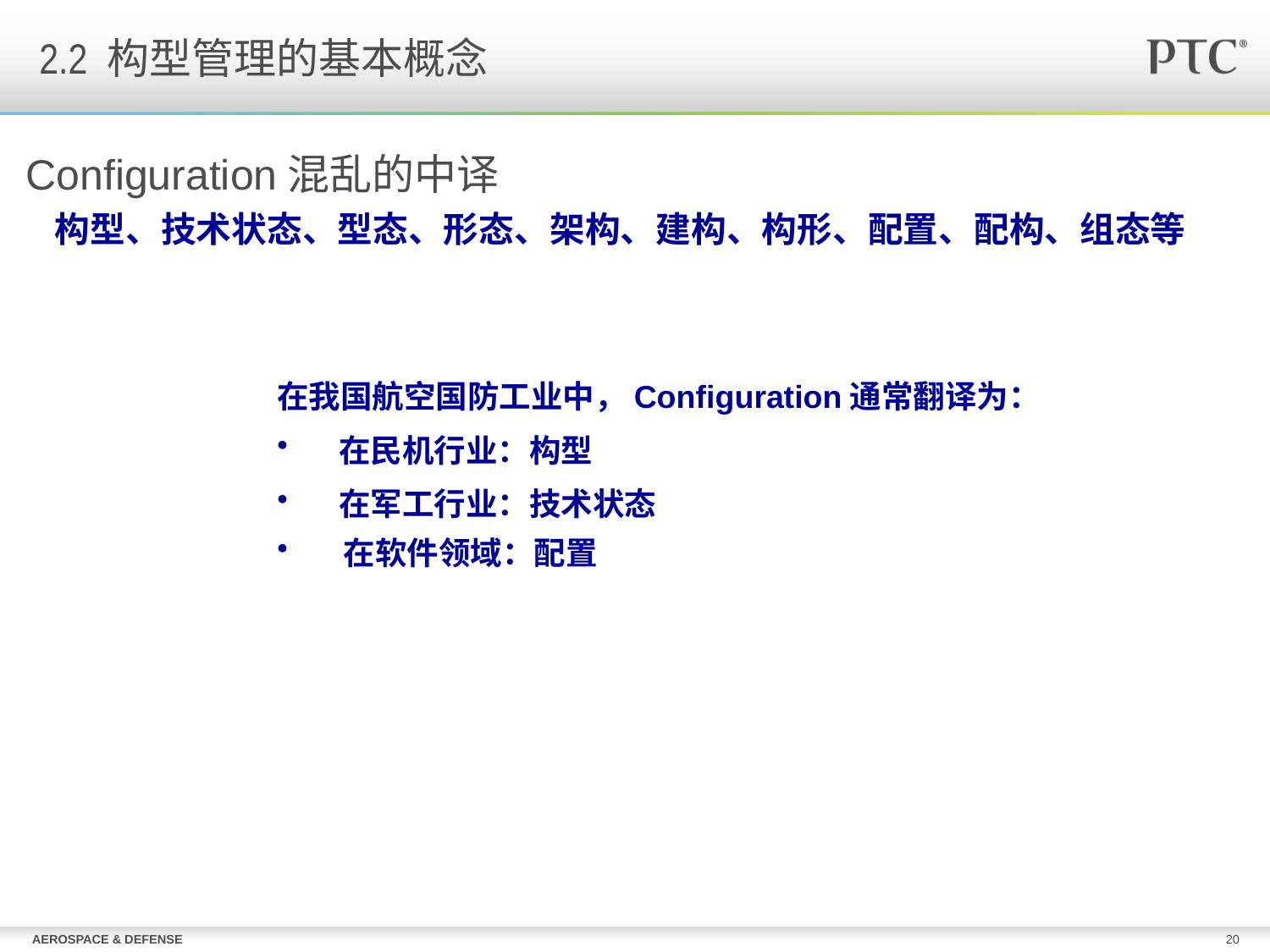

2.2 构型管理的基本概念
# Configuration混乱的中译
构型、技术状态、型态、形态、架构、建构、构形、配置、配构、组态等
在我国航空国防工业中，Configuration通常翻译为：
　在民机行业：构型
　在军工行业：技术状态
    在软件领域：配置